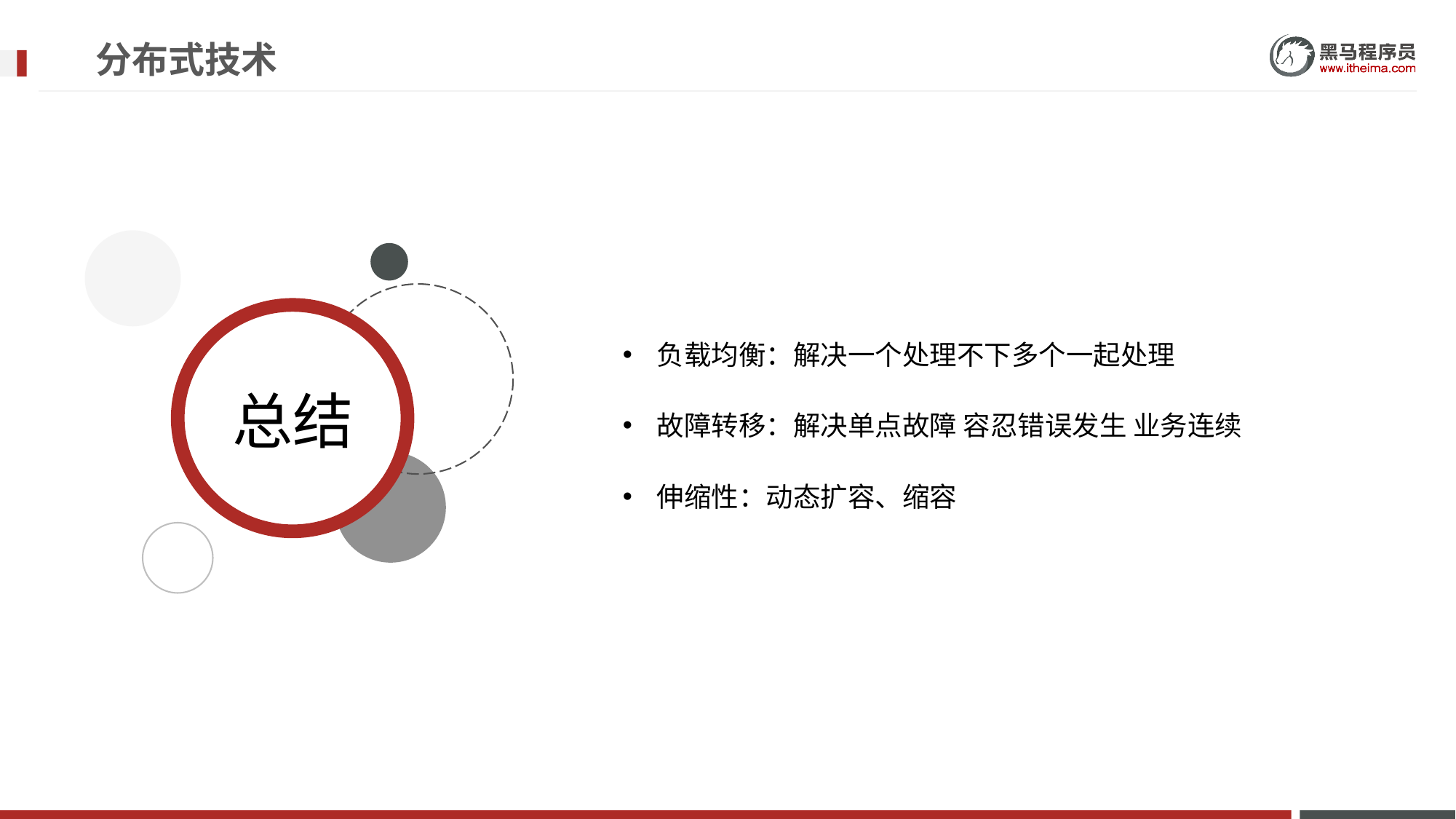

# 分布式技术
负载均衡：解决一个处理不下多个一起处理
故障转移：解决单点故障 容忍错误发生 业务连续
伸缩性：动态扩容、缩容